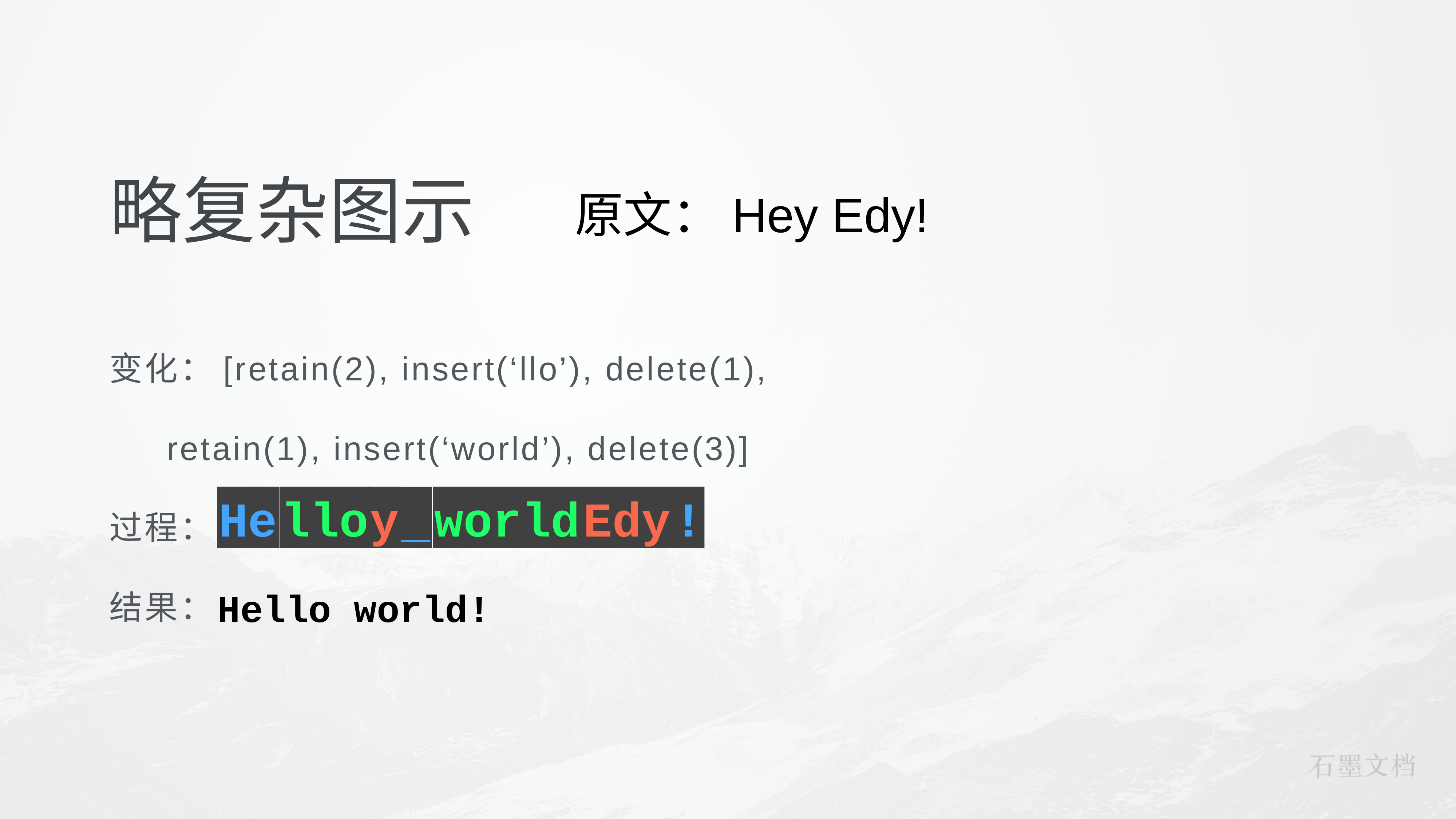

# 略复杂图示
原文：Hey Edy!
变化：[retain(2), insert(‘llo’), delete(1),
     retain(1), insert(‘world’), delete(3)]
过程：
结果：
He
llo
y
world
Edy
!
_
Hello world!